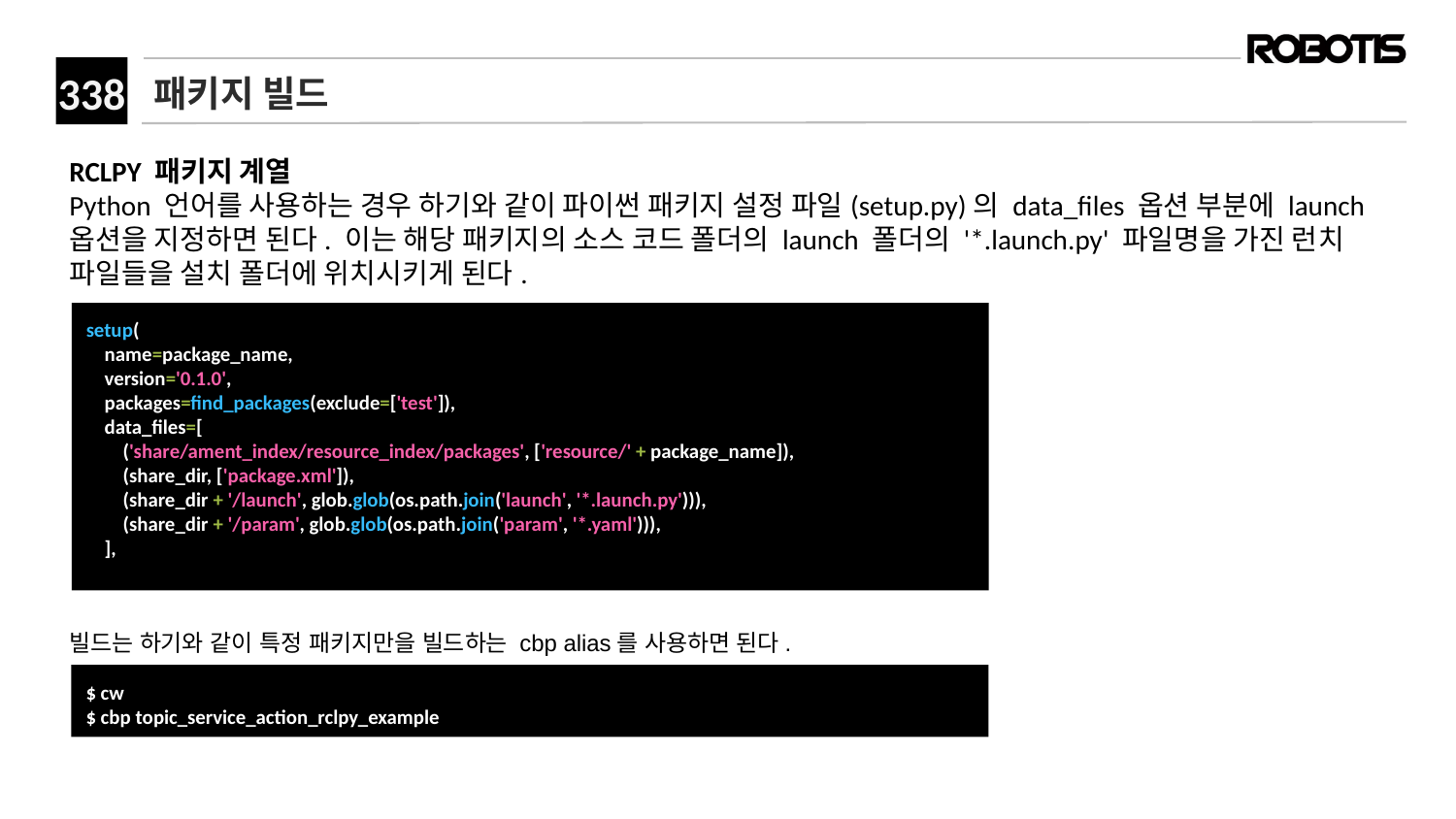

# 패키지 빌드
RCLPY 패키지 계열
Python 언어를 사용하는 경우 하기와 같이 파이썬 패키지 설정 파일(setup.py)의 data_files 옵션 부분에 launch 옵션을 지정하면 된다. 이는 해당 패키지의 소스 코드 폴더의 launch 폴더의 '*.launch.py' 파일명을 가진 런치 파일들을 설치 폴더에 위치시키게 된다.

빌드는 하기와 같이 특정 패키지만을 빌드하는 cbp alias를 사용하면 된다.

setup(
    name=package_name,
    version='0.1.0',
    packages=find_packages(exclude=['test']),
    data_files=[
        ('share/ament_index/resource_index/packages', ['resource/' + package_name]),
        (share_dir, ['package.xml']),
        (share_dir + '/launch', glob.glob(os.path.join('launch', '*.launch.py'))),
        (share_dir + '/param', glob.glob(os.path.join('param', '*.yaml'))),
    ],
$ cw
$ cbp topic_service_action_rclpy_example